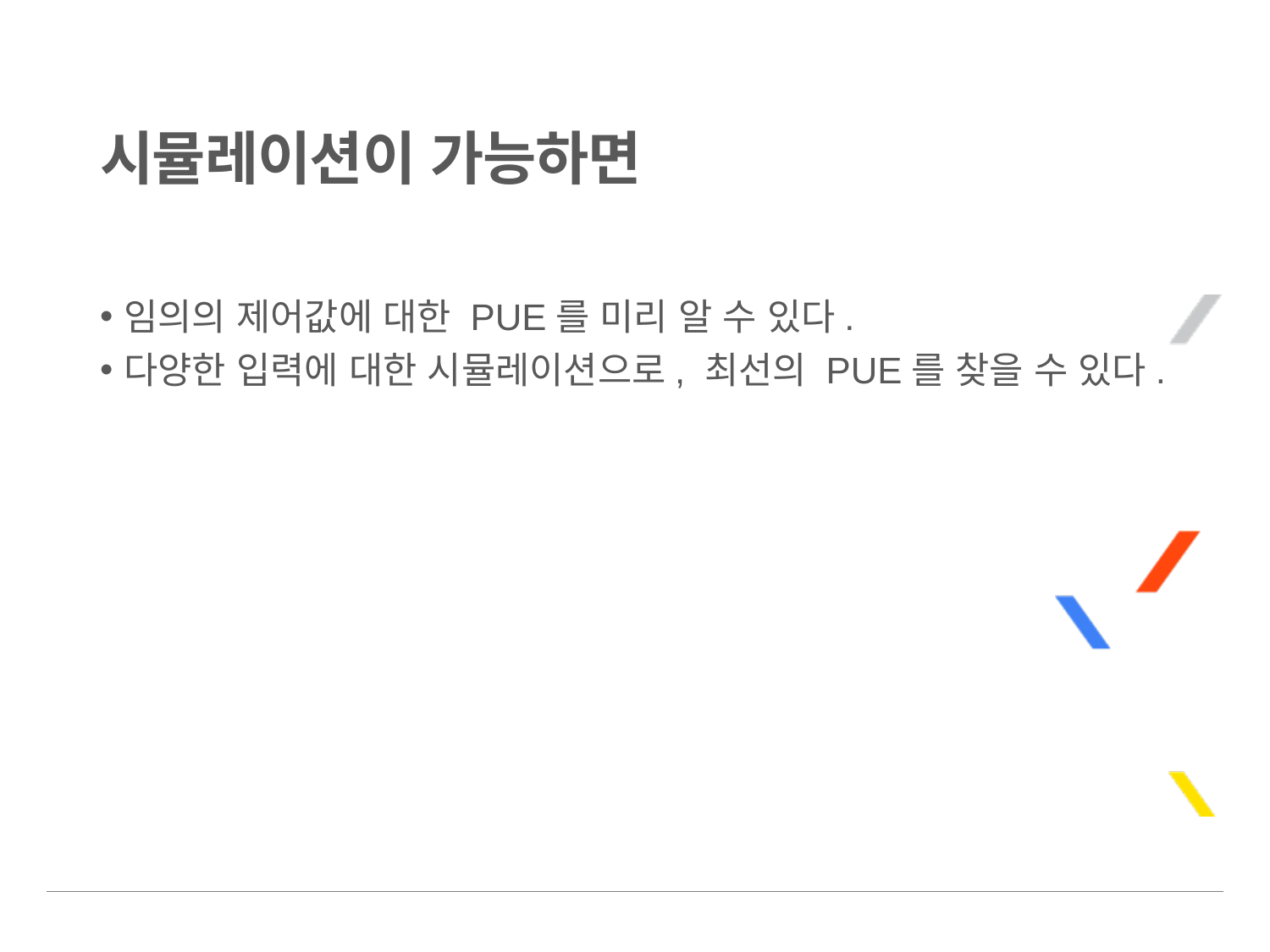

# 시뮬레이션이 가능하면
임의의 제어값에 대한 PUE를 미리 알 수 있다.
다양한 입력에 대한 시뮬레이션으로, 최선의 PUE를 찾을 수 있다.